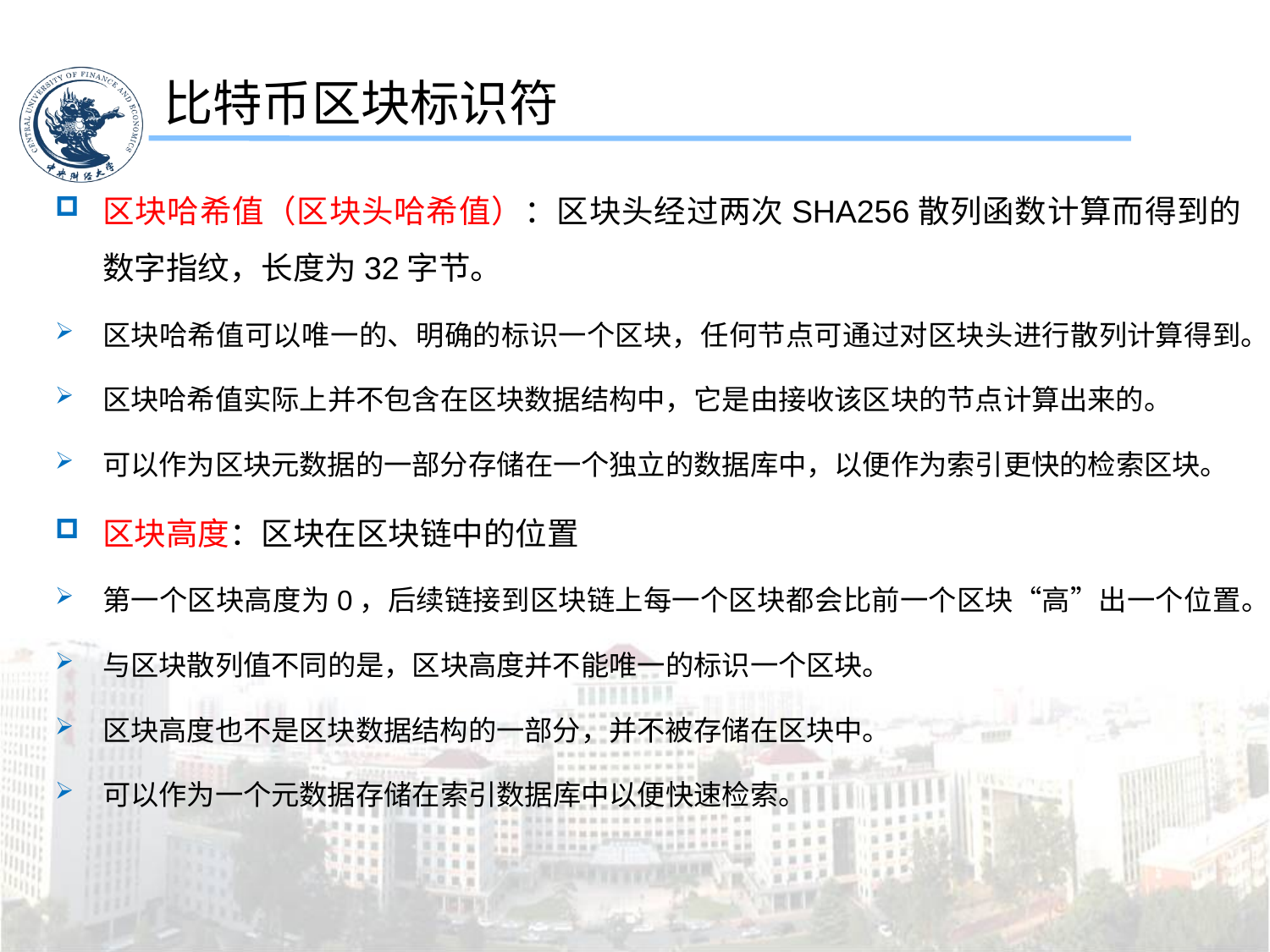

比特币区块标识符
区块哈希值（区块头哈希值）：区块头经过两次SHA256散列函数计算而得到的数字指纹，长度为32字节。
区块哈希值可以唯一的、明确的标识一个区块，任何节点可通过对区块头进行散列计算得到。
区块哈希值实际上并不包含在区块数据结构中，它是由接收该区块的节点计算出来的。
可以作为区块元数据的一部分存储在一个独立的数据库中，以便作为索引更快的检索区块。
区块高度：区块在区块链中的位置
第一个区块高度为0，后续链接到区块链上每一个区块都会比前一个区块“高”出一个位置。
与区块散列值不同的是，区块高度并不能唯一的标识一个区块。
区块高度也不是区块数据结构的一部分，并不被存储在区块中。
可以作为一个元数据存储在索引数据库中以便快速检索。